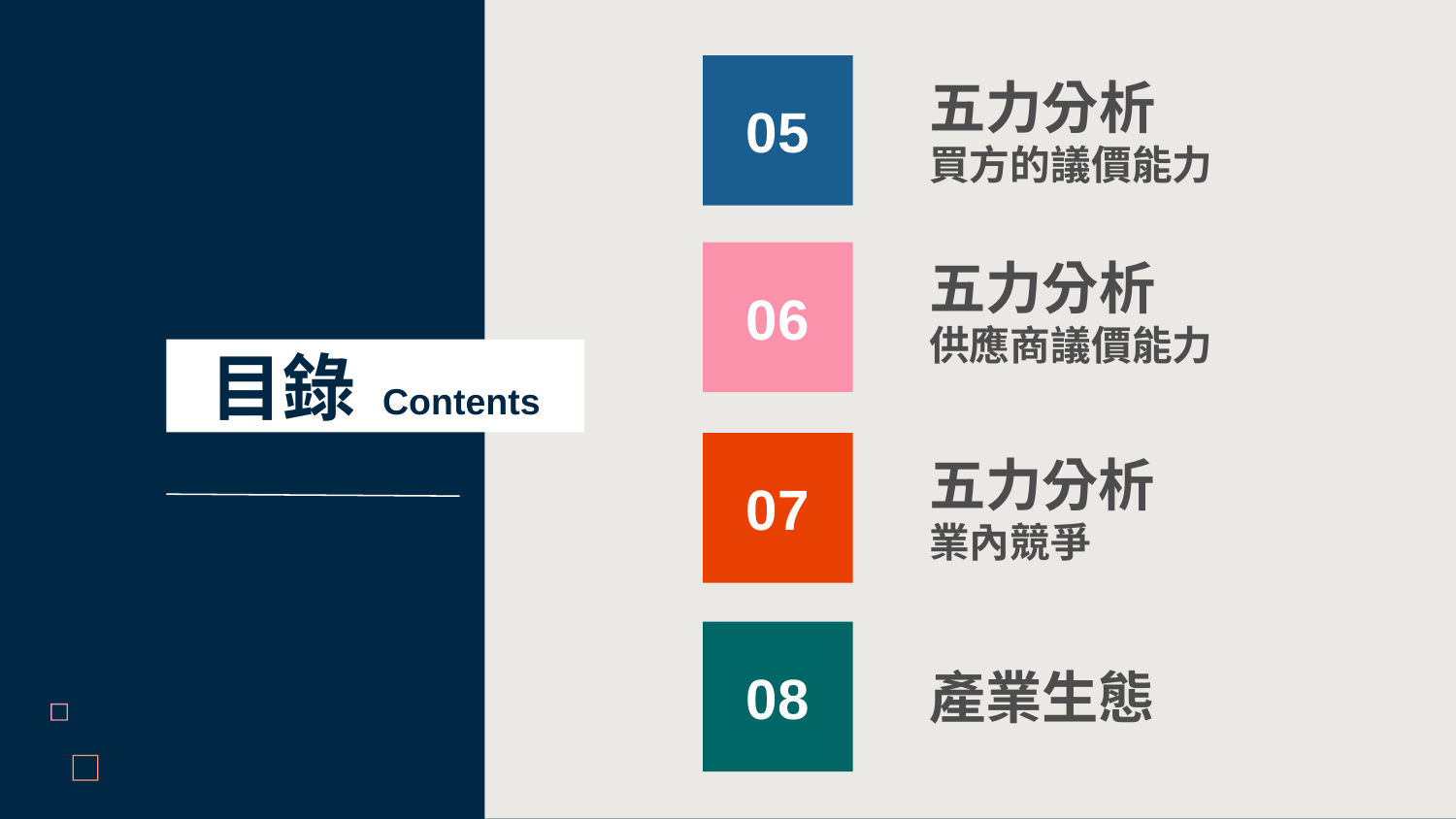

05
五力分析
買方的議價能力
06
五力分析
供應商議價能力
目錄 Contents
07
五力分析
業內競爭
08
產業生態
3